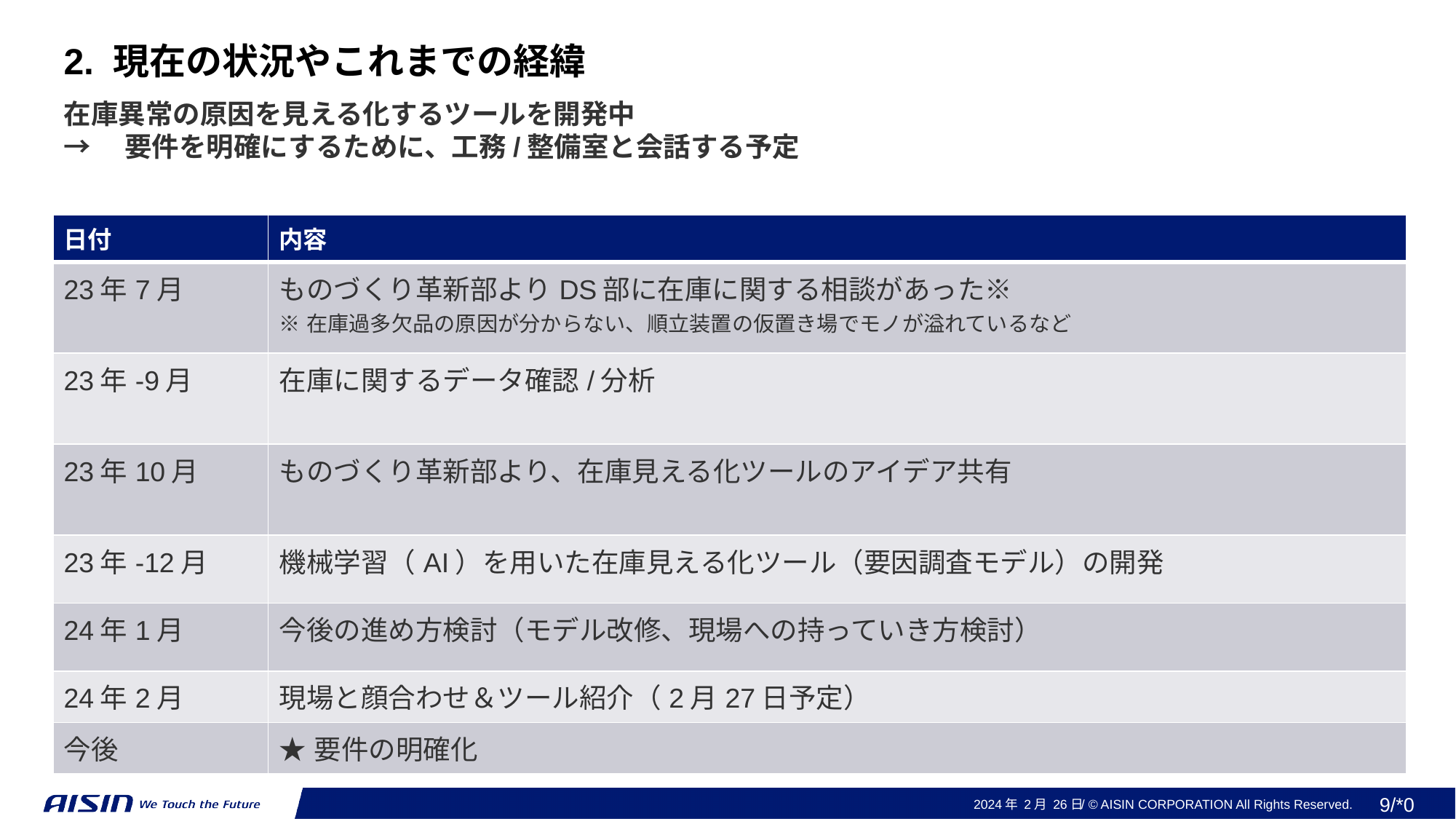

2. 現在の状況やこれまでの経緯
在庫異常の原因を見える化するツールを開発中
→　要件を明確にするために、工務/整備室と会話する予定
| 日付 | 内容 |
| --- | --- |
| 23年7月 | ものづくり革新部よりDS部に在庫に関する相談があった※ ※在庫過多欠品の原因が分からない、順立装置の仮置き場でモノが溢れているなど |
| 23年-9月 | 在庫に関するデータ確認/分析 |
| 23年10月 | ものづくり革新部より、在庫見える化ツールのアイデア共有 |
| 23年-12月 | 機械学習（AI）を用いた在庫見える化ツール（要因調査モデル）の開発 |
| 24年1月 | 今後の進め方検討（モデル改修、現場への持っていき方検討） |
| 24年2月 | 現場と顔合わせ＆ツール紹介（2月27日予定） |
| 今後 | ★要件の明確化 |

2024年 2月 26日